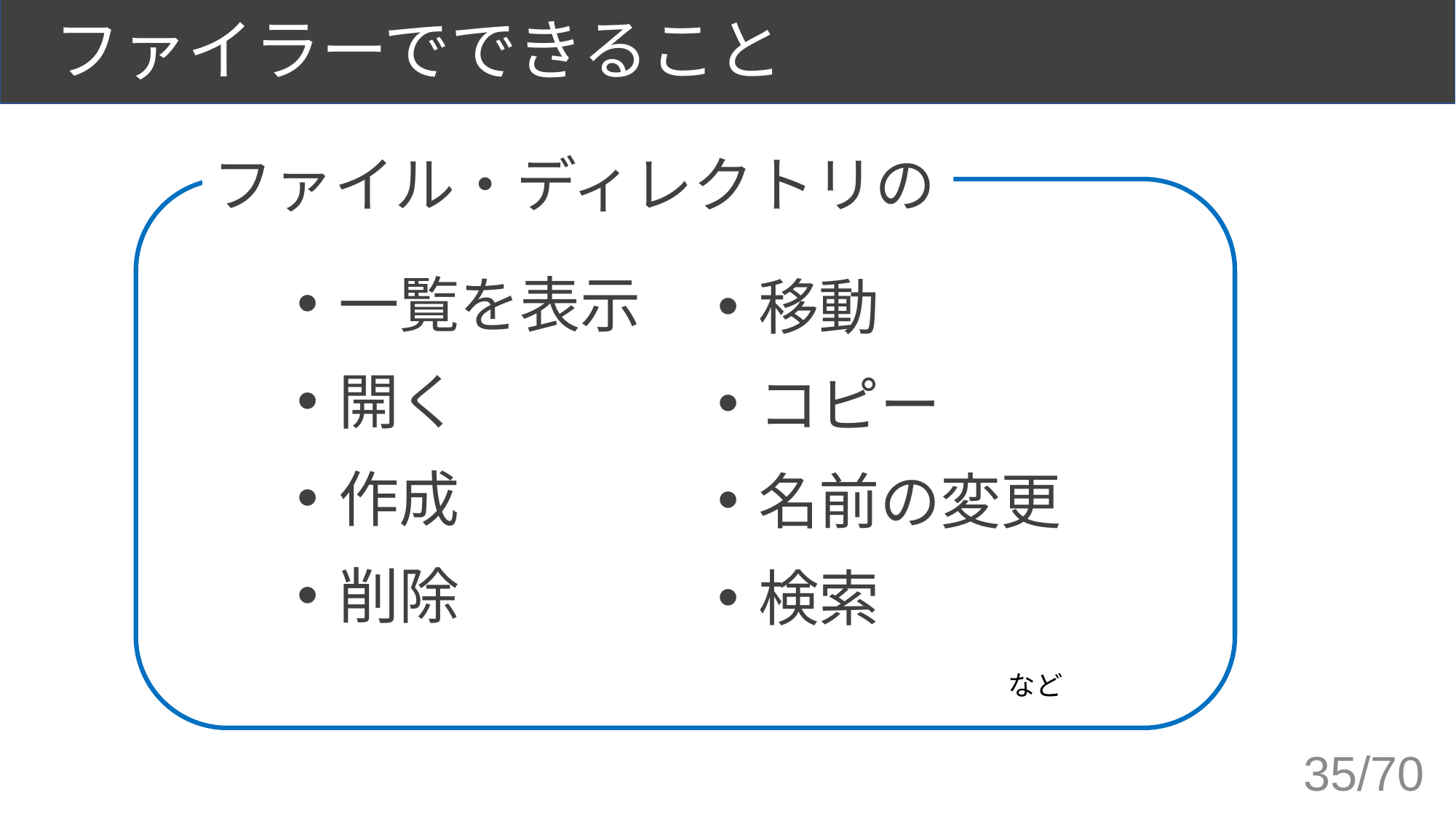

ファイラーでできること
ファイル・ディレクトリの

一覧を表示
開く
作成
削除
移動
コピー
名前の変更
検索
など
35